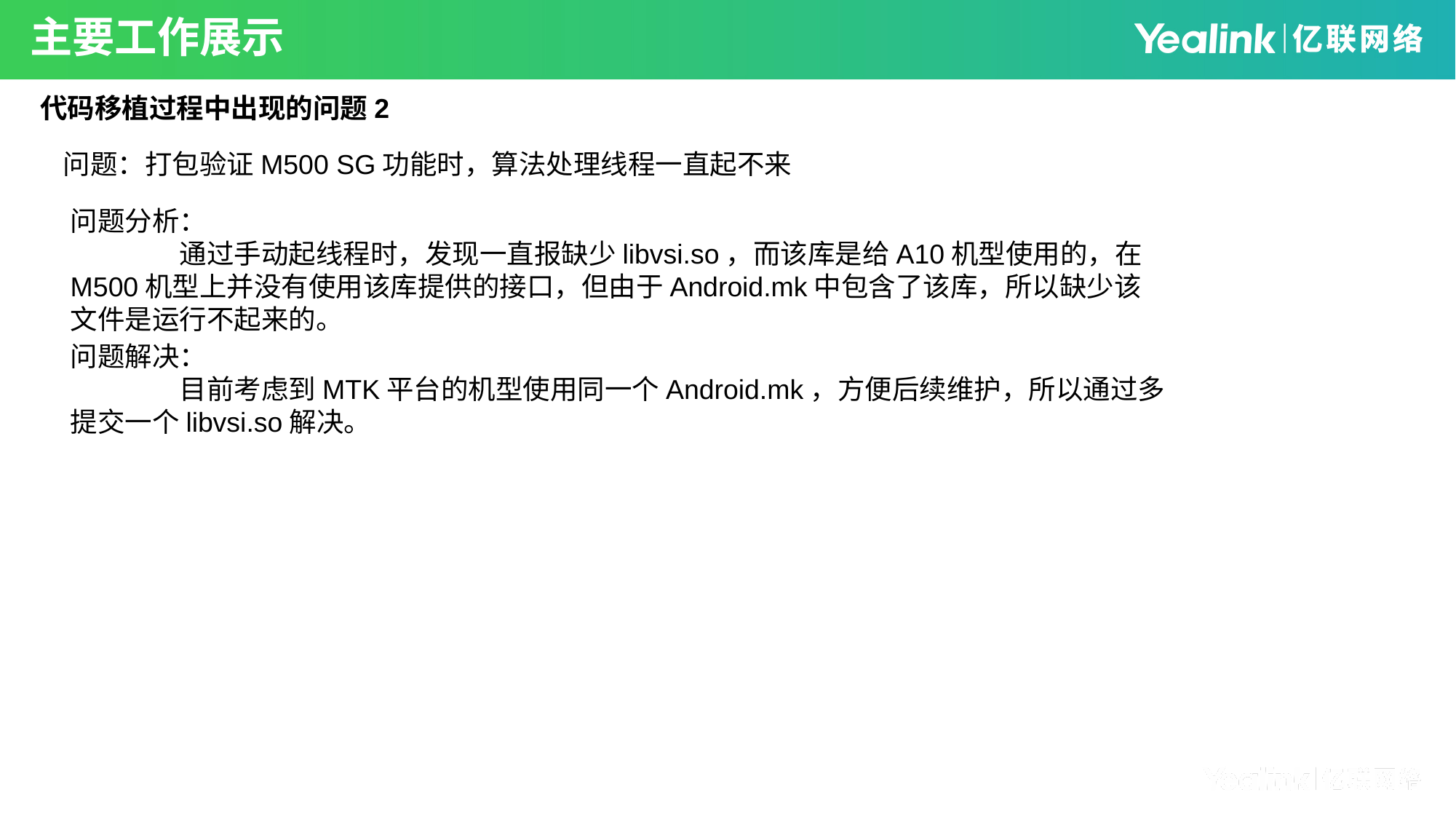

主要工作展示

代码移植过程中出现的问题2
问题：打包验证M500 SG功能时，算法处理线程一直起不来
问题分析：
	通过手动起线程时，发现一直报缺少libvsi.so，而该库是给A10机型使用的，在M500机型上并没有使用该库提供的接口，但由于Android.mk中包含了该库，所以缺少该文件是运行不起来的。
问题解决：
	目前考虑到MTK平台的机型使用同一个Android.mk，方便后续维护，所以通过多提交一个libvsi.so解决。